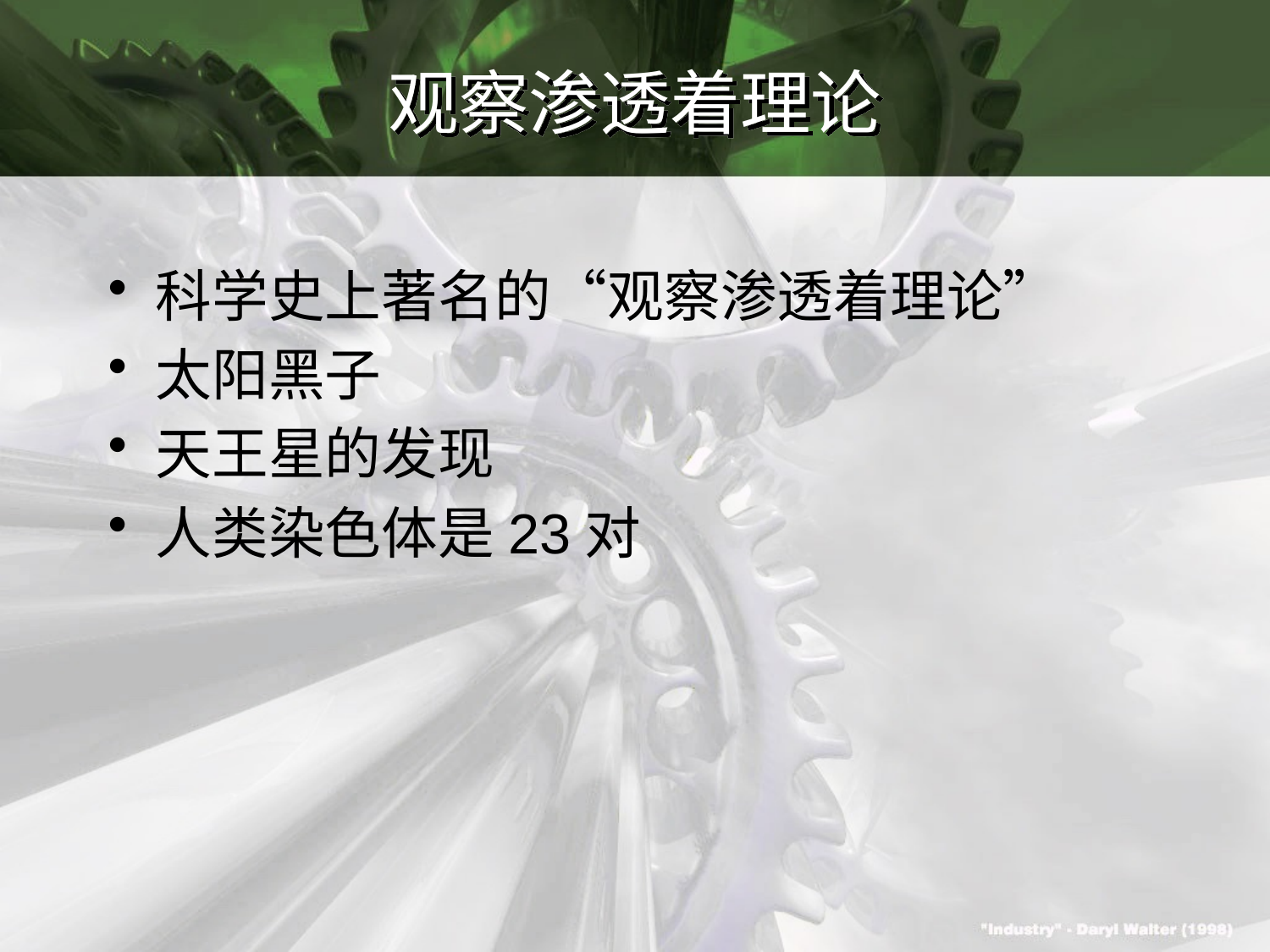

# 观察渗透着理论
科学史上著名的“观察渗透着理论”
太阳黑子
天王星的发现
人类染色体是23对